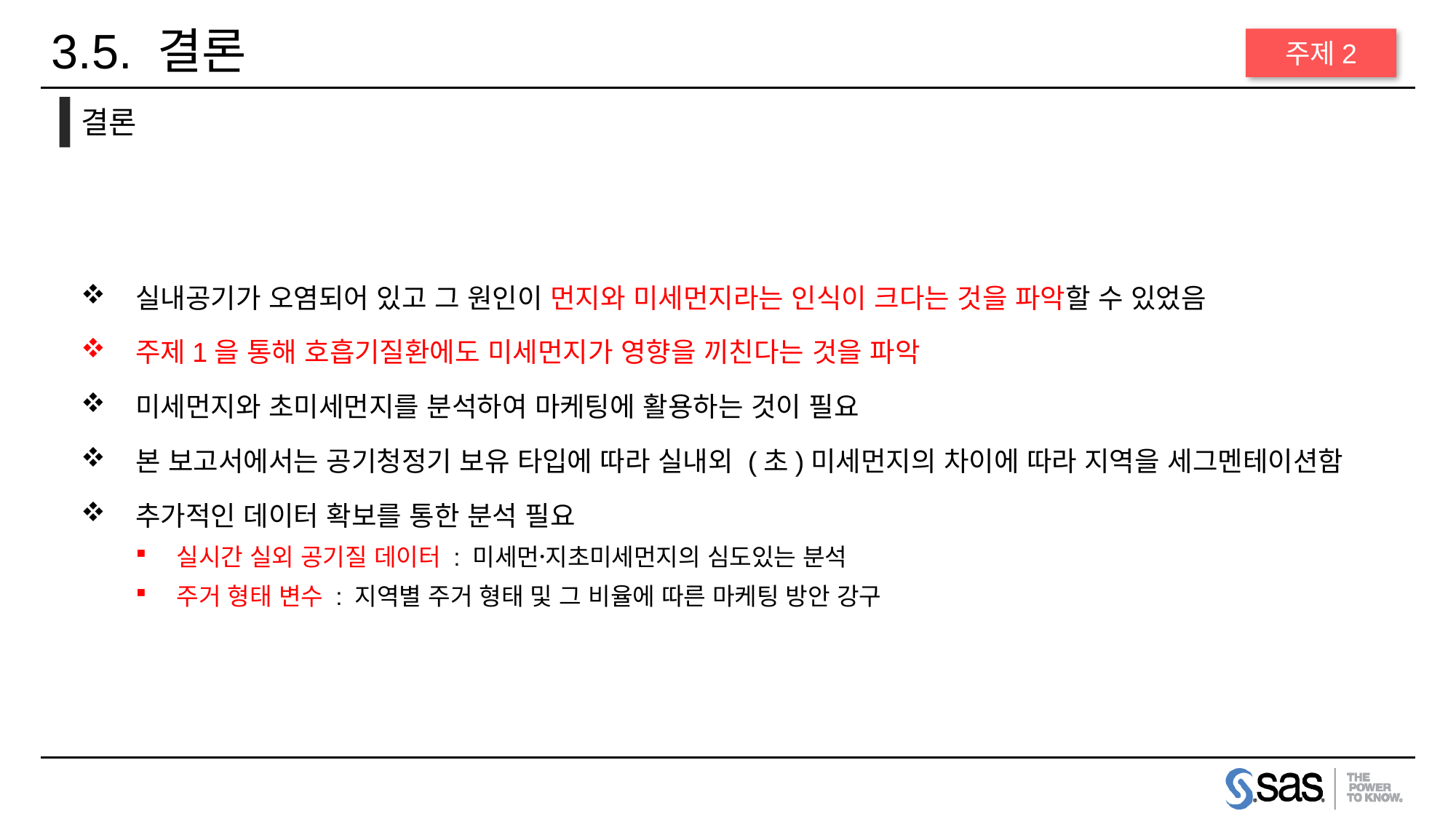

# 3.5. 결론
주제2

결론
실내공기가 오염되어 있고 그 원인이 먼지와 미세먼지라는 인식이 크다는 것을 파악할 수 있었음
주제1을 통해 호흡기질환에도 미세먼지가 영향을 끼친다는 것을 파악
미세먼지와 초미세먼지를 분석하여 마케팅에 활용하는 것이 필요
본 보고서에서는 공기청정기 보유 타입에 따라 실내외 (초)미세먼지의 차이에 따라 지역을 세그멘테이션함
추가적인 데이터 확보를 통한 분석 필요
실시간 실외 공기질 데이터 : 미세먼지〮초미세먼지의 심도있는 분석
주거 형태 변수 : 지역별 주거 형태 및 그 비율에 따른 마케팅 방안 강구